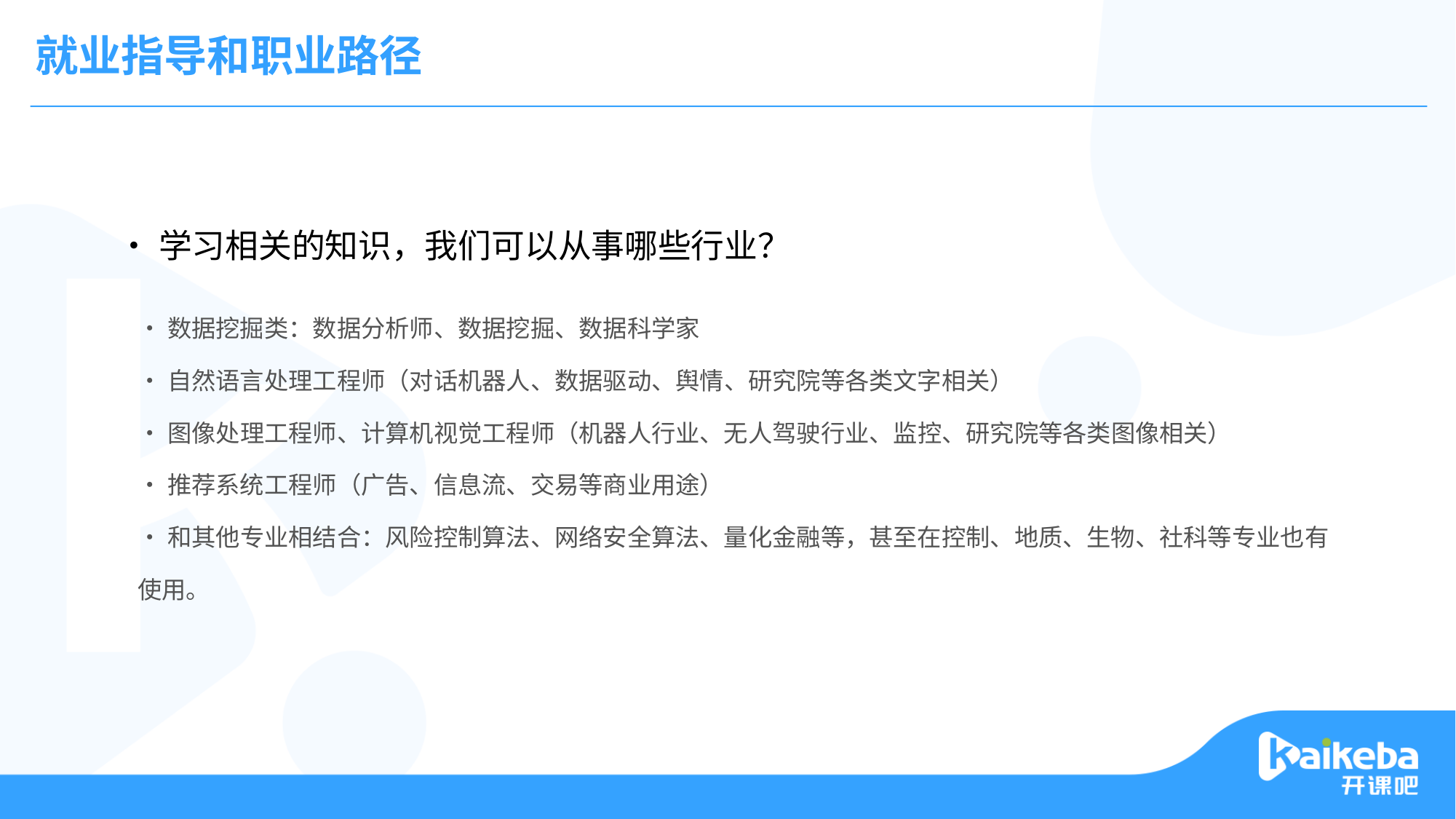

就业指导和职业路径
•学习相关的知识，我们可以从事哪些行业？
•数据挖掘类：数据分析师、数据挖掘、数据科学家
•自然语言处理工程师（对话机器人、数据驱动、舆情、研究院等各类文字相关）
•图像处理工程师、计算机视觉工程师（机器人行业、无人驾驶行业、监控、研究院等各类图像相关）
•推荐系统工程师（广告、信息流、交易等商业用途）
•和其他专业相结合：风险控制算法、网络安全算法、量化金融等，甚至在控制、地质、生物、社科等专业也有使用。